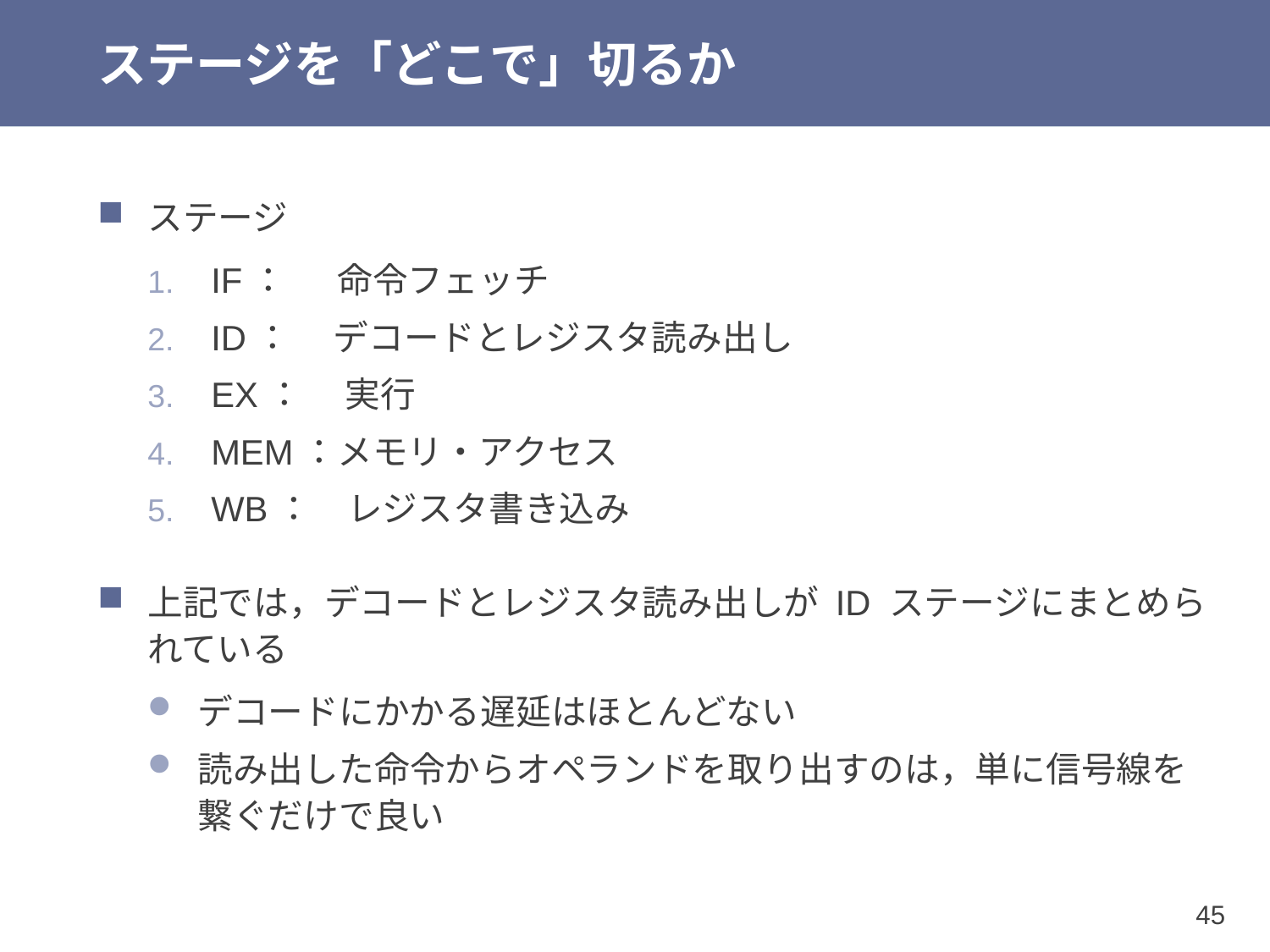

# ステージを「どこで」切るか
ステージ
IF：　  命令フェッチ
ID：　 デコードとレジスタ読み出し
EX：　 実行
MEM：メモリ・アクセス
WB：　レジスタ書き込み
上記では，デコードとレジスタ読み出しが ID ステージにまとめられている
デコードにかかる遅延はほとんどない
読み出した命令からオペランドを取り出すのは，単に信号線を繋ぐだけで良い